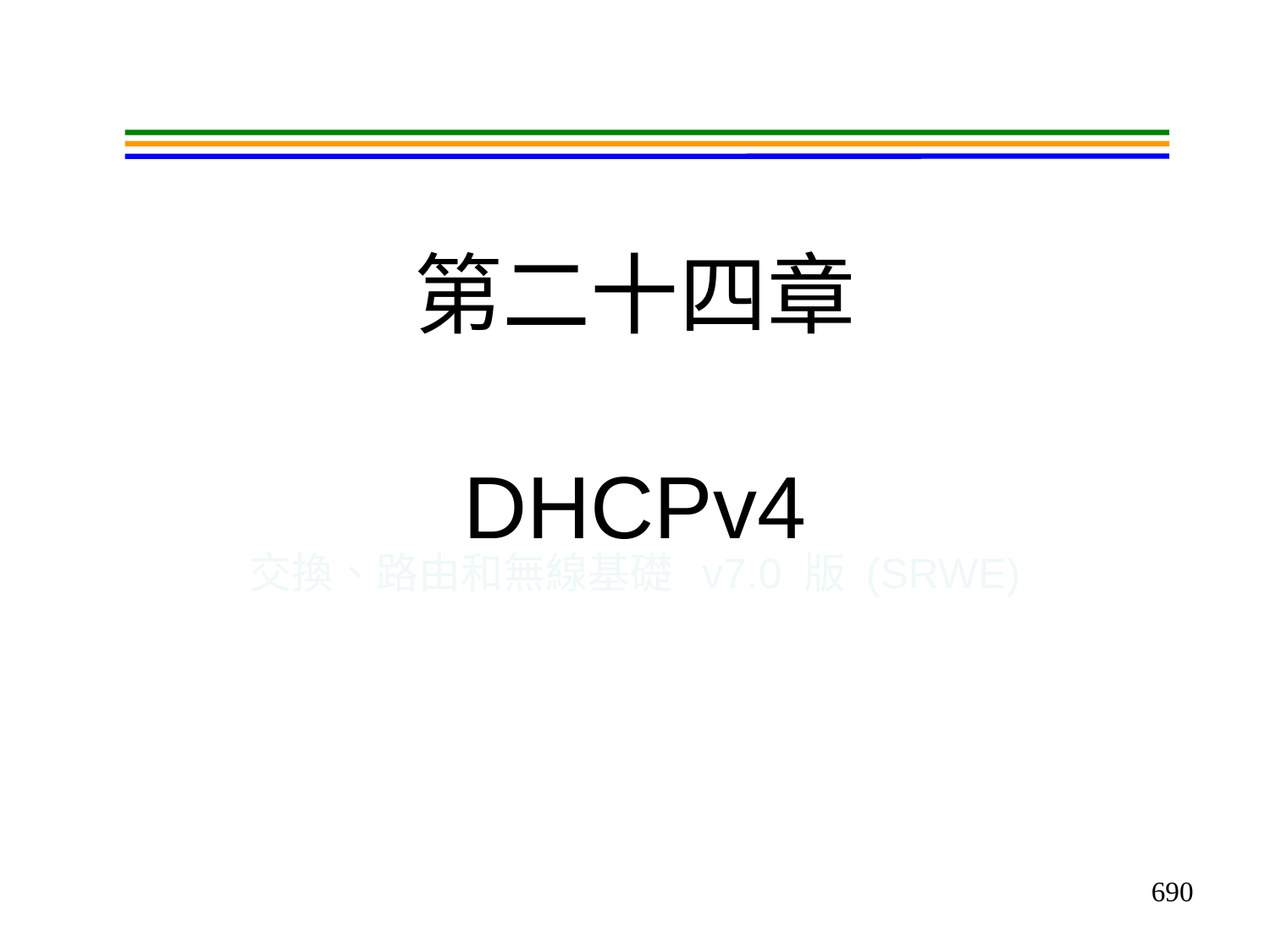

# 第二十四章 DHCPv4
交換、路由和無線基礎  v7.0 版 (SRWE)

690